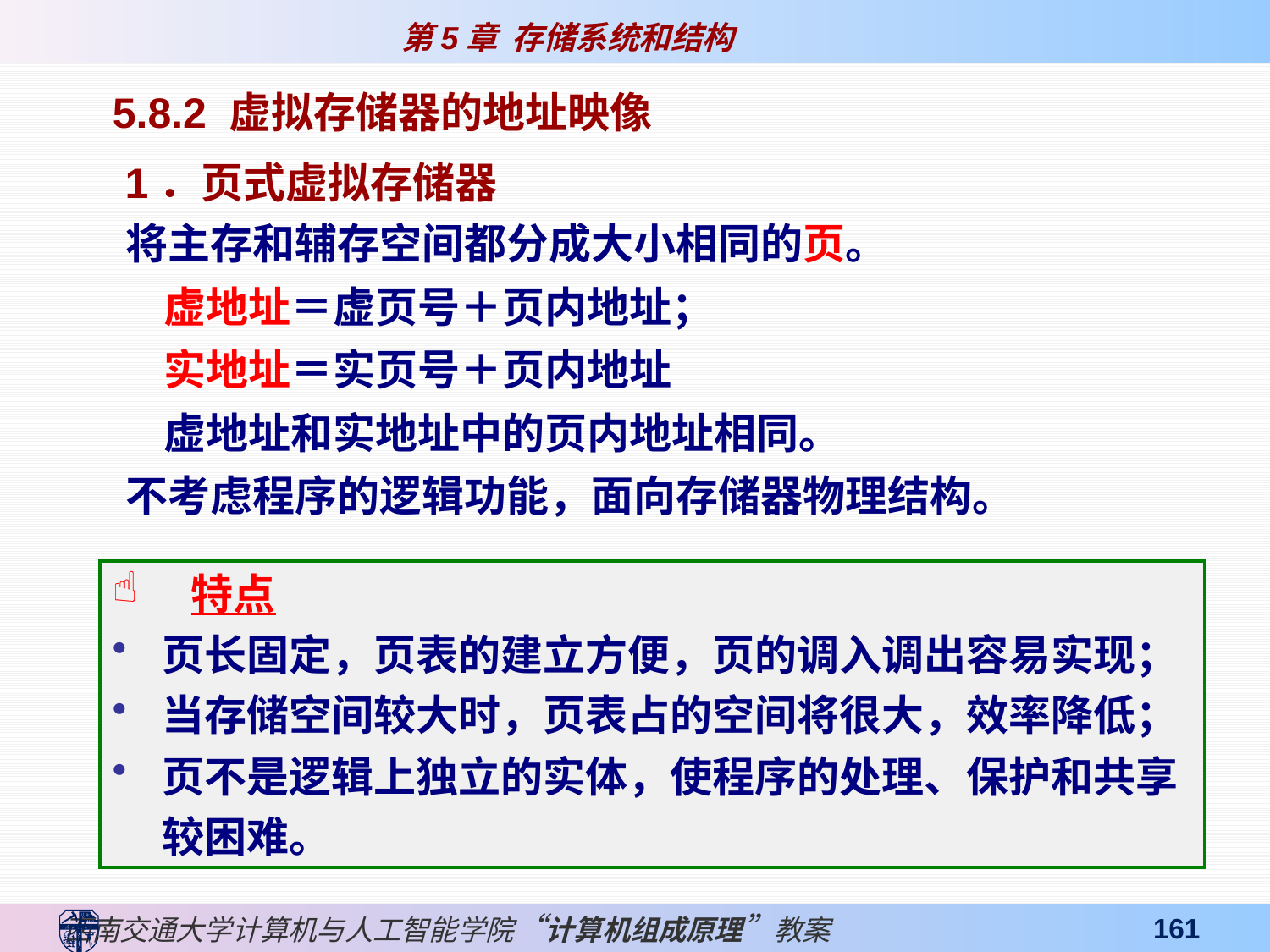

5.8.2 虚拟存储器的地址映像
    1．页式虚拟存储器
    将主存和辅存空间都分成大小相同的页。
        虚地址＝虚页号＋页内地址；
        实地址＝实页号＋页内地址
        虚地址和实地址中的页内地址相同。
    不考虑程序的逻辑功能，面向存储器物理结构。
  特点
页长固定，页表的建立方便，页的调入调出容易实现；
当存储空间较大时，页表占的空间将很大，效率降低；
页不是逻辑上独立的实体，使程序的处理、保护和共享较困难。